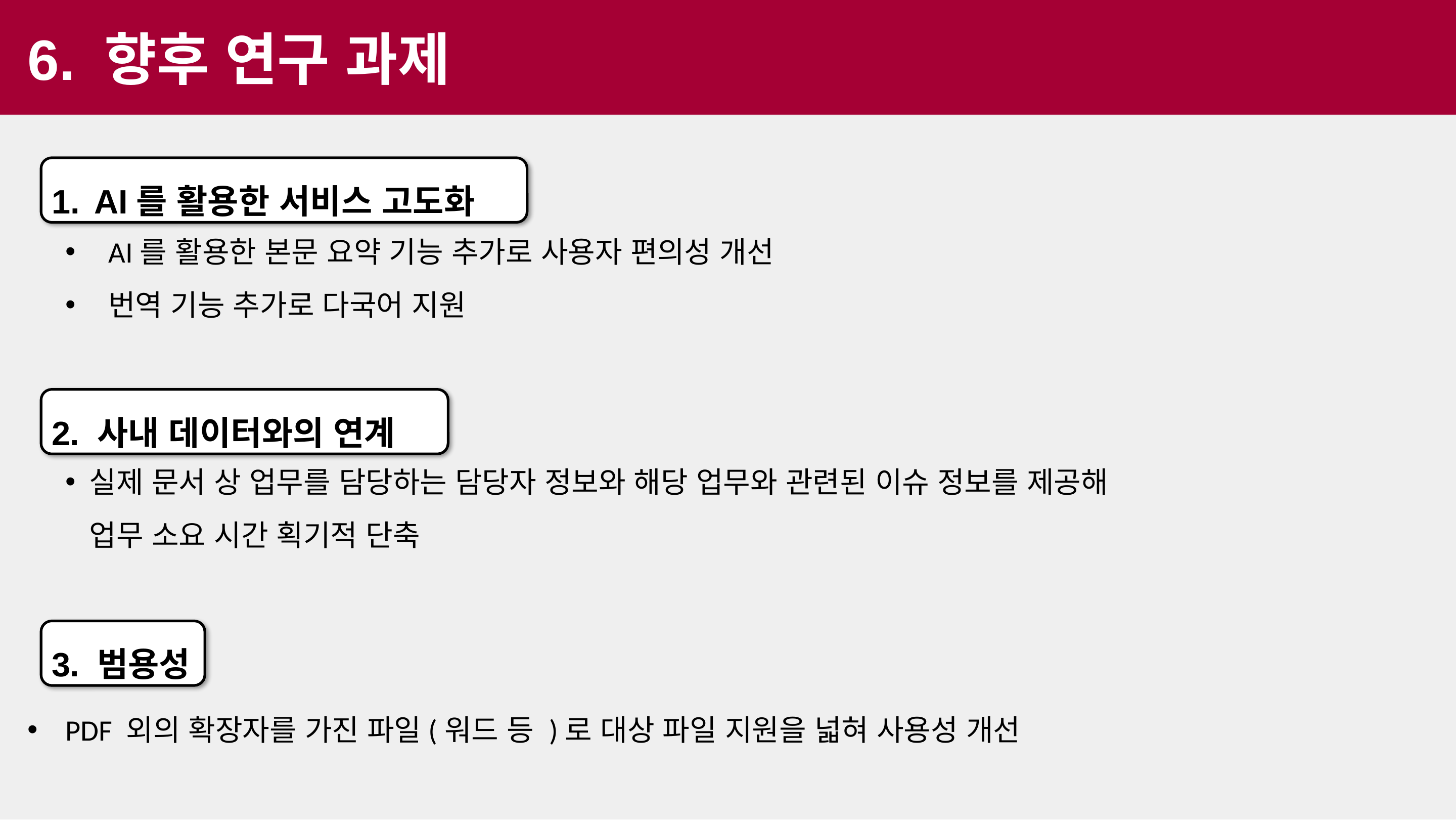

6. 향후 연구 과제

AI를 활용한 본문 요약 기능 추가로 사용자 편의성 개선
번역 기능 추가로 다국어 지원

실제 문서 상 업무를 담당하는 담당자 정보와 해당 업무와 관련된 이슈 정보를 제공해
업무 소요 시간 획기적 단축

PDF 외의 확장자를 가진 파일(워드 등 )로 대상 파일 지원을 넓혀 사용성 개선
AI를 활용한 서비스 고도화
2. 사내 데이터와의 연계
3. 범용성